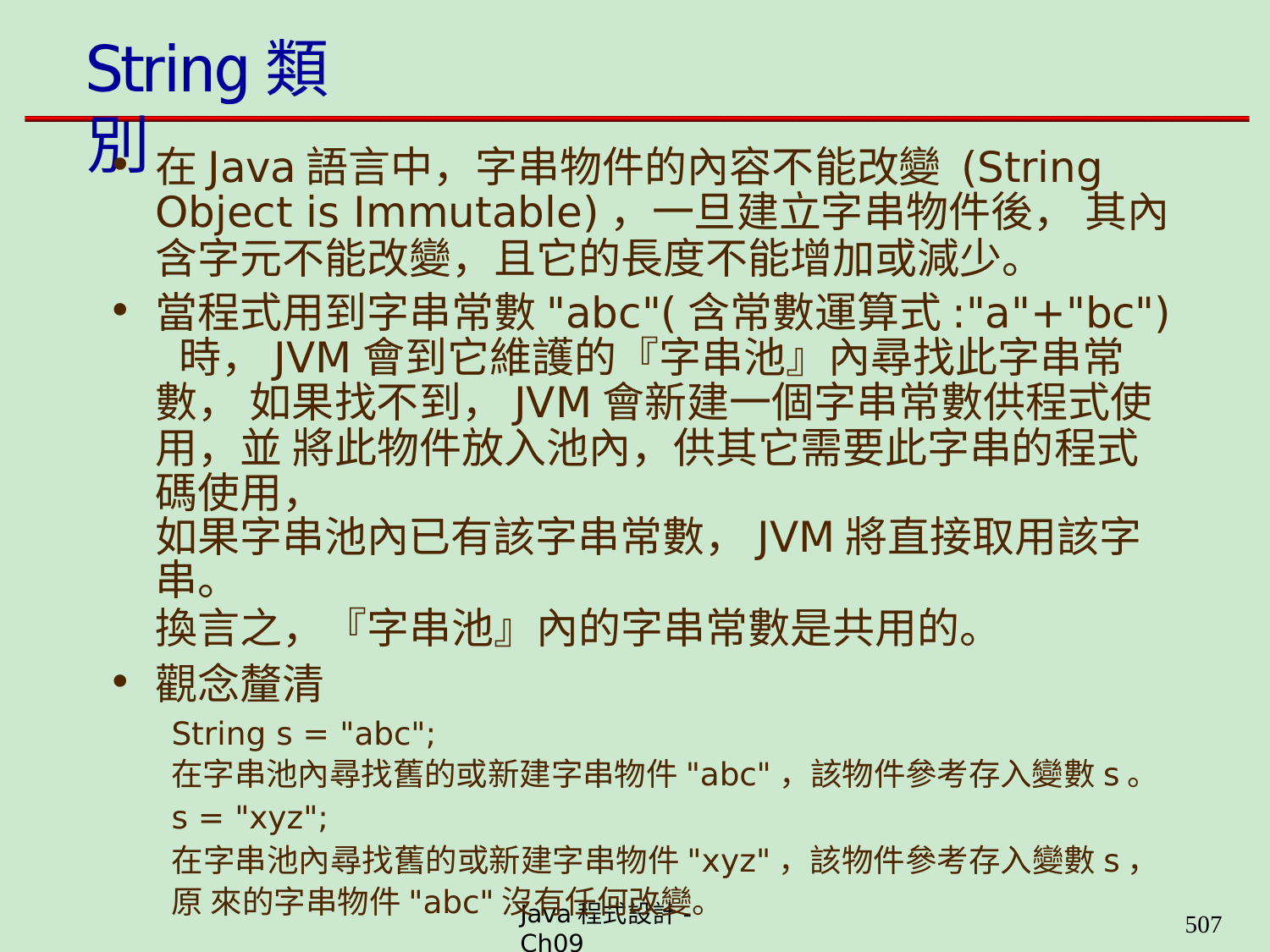

# String類別
在Java語言中，字串物件的內容不能改變 (String  Object is Immutable)，一旦建立字串物件後， 其內 含字元不能改變，且它的長度不能增加或減少。
當程式用到字串常數"abc"(含常數運算式:"a"+"bc")  時，JVM會到它維護的『字串池』內尋找此字串常數， 如果找不到，JVM會新建一個字串常數供程式使用，並 將此物件放入池內，供其它需要此字串的程式碼使用，
如果字串池內已有該字串常數，JVM將直接取用該字串。
換言之，『字串池』內的字串常數是共用的。
觀念釐清
String s = "abc";
在字串池內尋找舊的或新建字串物件"abc"，該物件參考存入變數s。
s = "xyz";
在字串池內尋找舊的或新建字串物件"xyz"，該物件參考存入變數s，原 來的字串物件"abc"沒有任何改變。
Java程式設計-Ch09
507